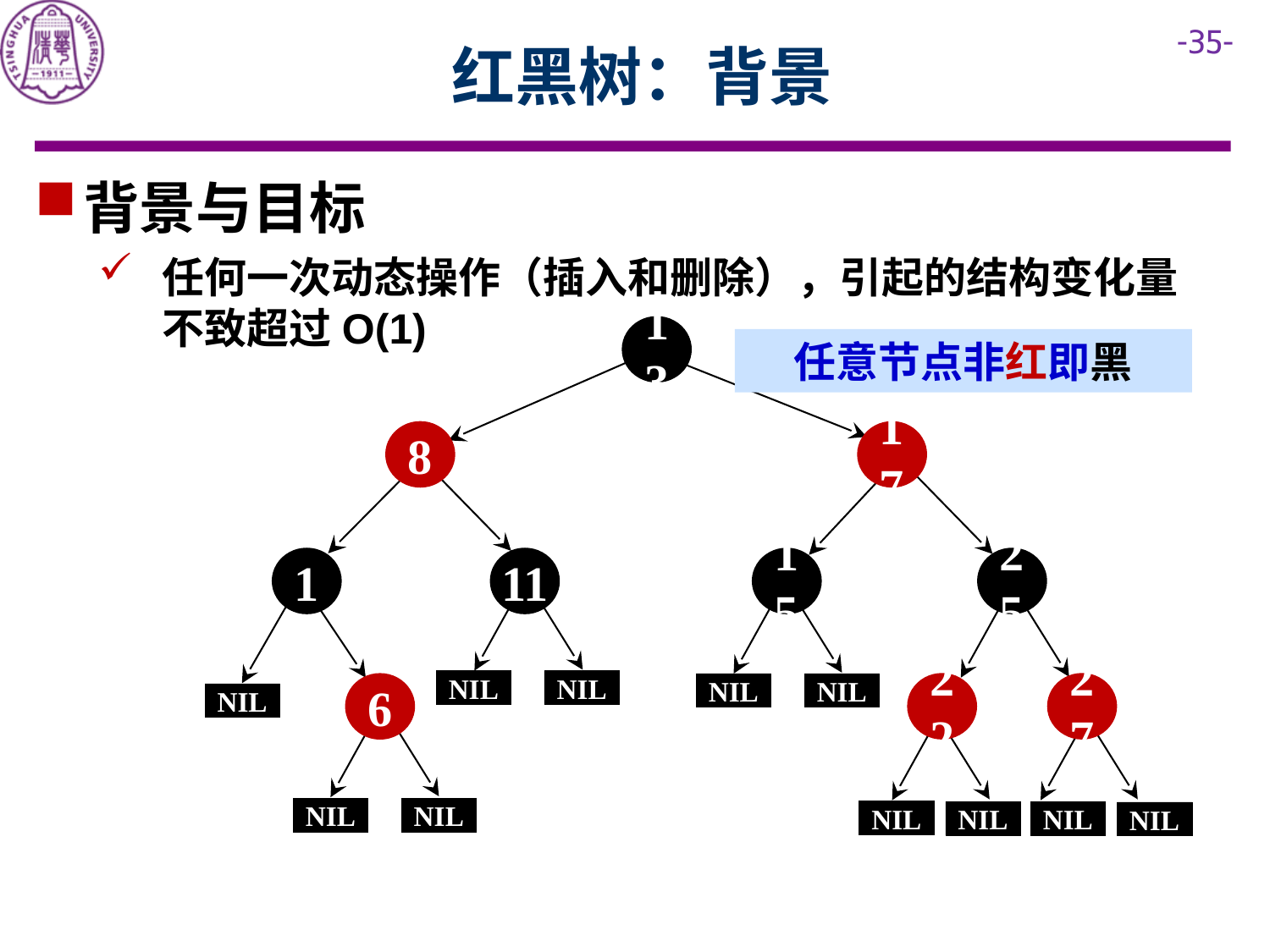

# 红黑树：背景
背景与目标
任何一次动态操作（插入和删除），引起的结构变化量不致超过O(1)
13
8
17
1
11
15
25
NIL
NIL
22
27
6
NIL
NIL
NIL
NIL
NIL
NIL
NIL
NIL
NIL
任意节点非红即黑